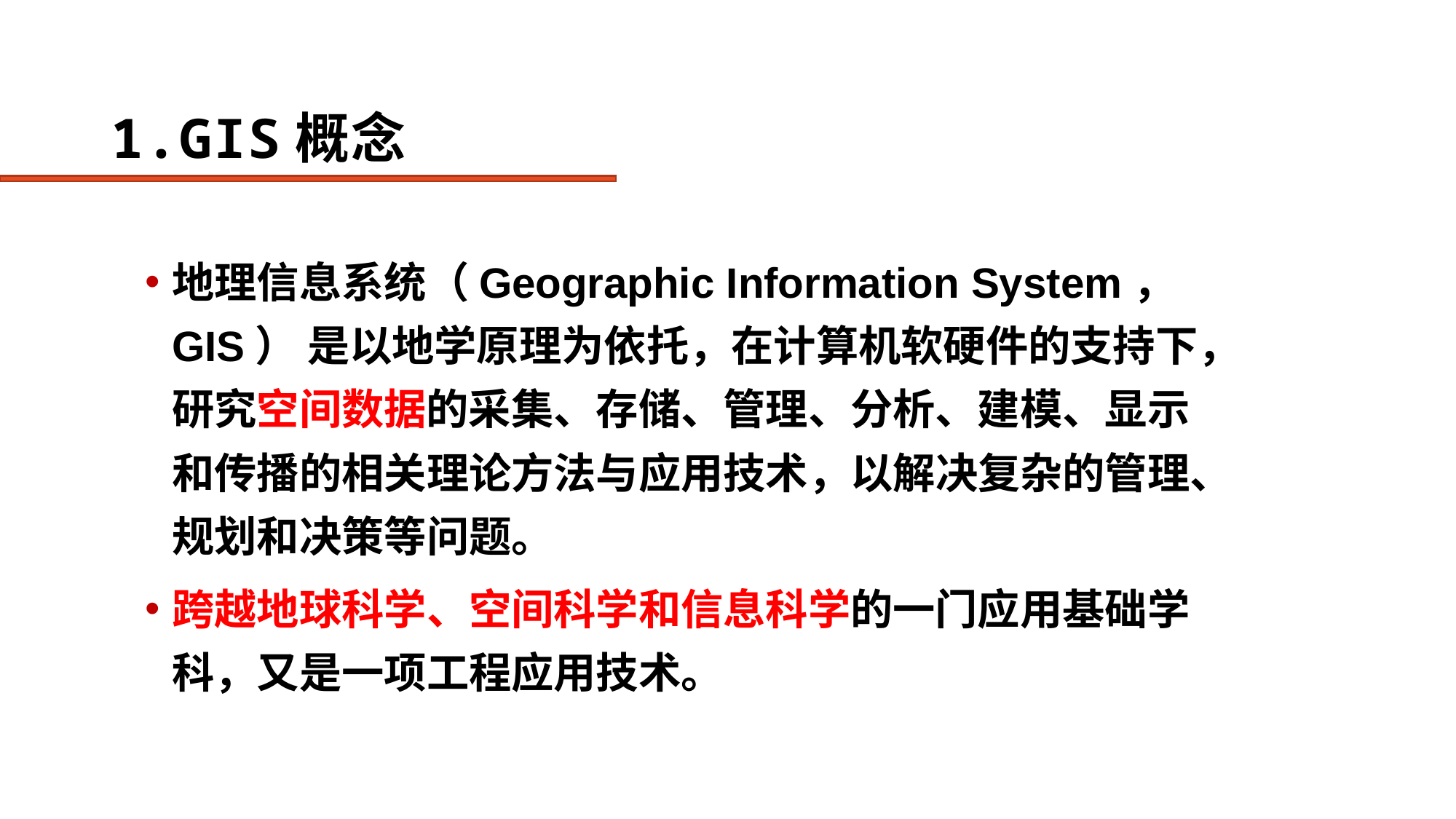

# 1.GIS概念
地理信息系统（Geographic Information System，GIS） 是以地学原理为依托，在计算机软硬件的支持下，研究空间数据的采集、存储、管理、分析、建模、显示和传播的相关理论方法与应用技术，以解决复杂的管理、规划和决策等问题。
跨越地球科学、空间科学和信息科学的一门应用基础学科，又是一项工程应用技术。